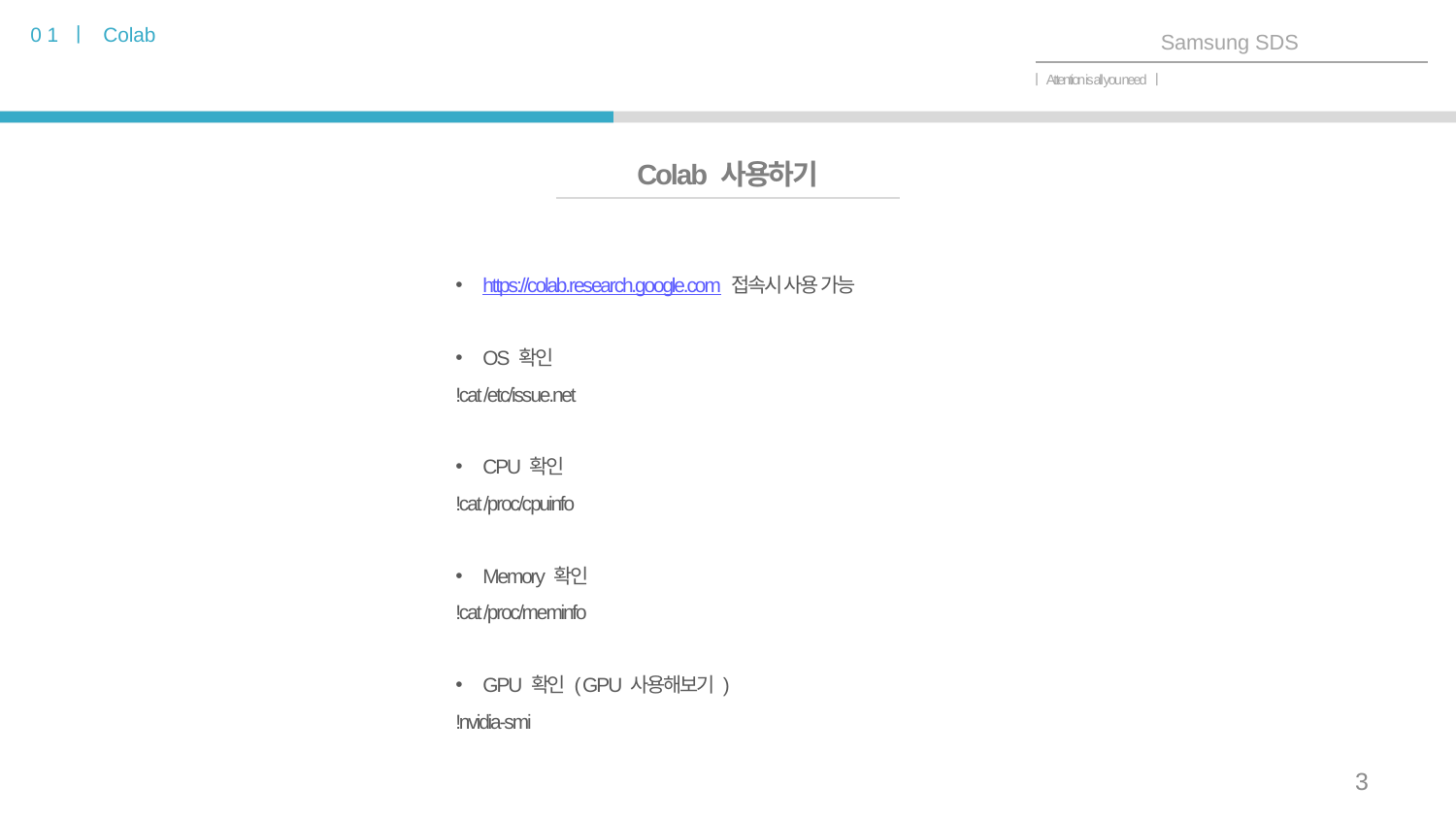

0 1 ㅣ  Colab
Samsung SDS
ㅣAttention is all you needㅣ

Colab 사용하기
https://colab.research.google.com 접속시 사용 가능

OS 확인
!cat /etc/issue.net

CPU 확인
!cat /proc/cpuinfo

Memory 확인
!cat /proc/meminfo

GPU 확인 ( GPU 사용해보기 )
!nvidia-smi
3